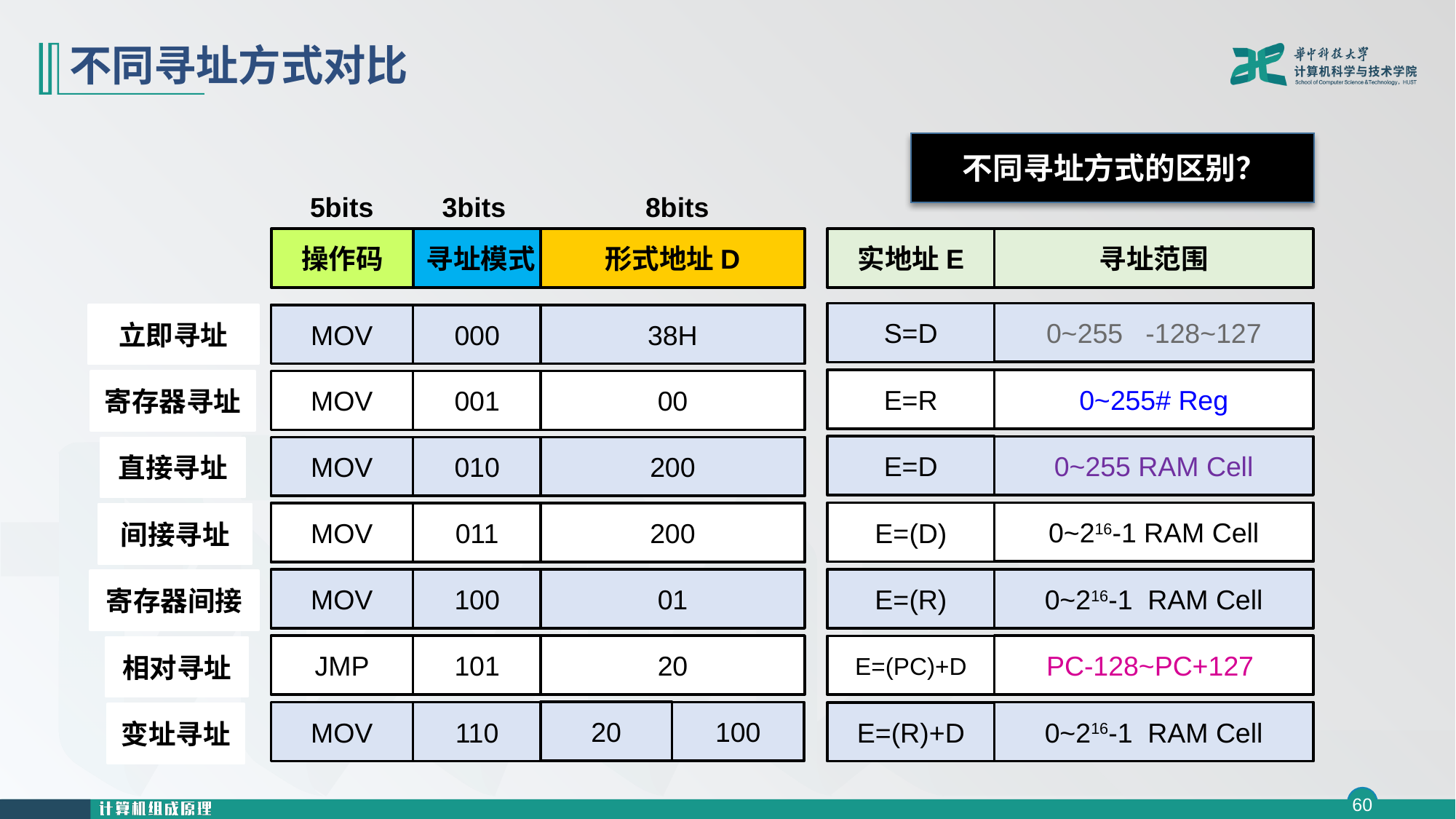

# 不同寻址方式对比

不同寻址方式的区别？
5bits
3bits
8bits
操作码
  寻址模式
形式地址D
实地址E
寻址范围
0~255   -128~127
S=D
立即寻址
MOV
  000
38H
0~255# Reg
E=R
MOV
  001
00
寄存器寻址
E=D
0~255 RAM Cell
MOV
  010
200
直接寻址
0~216-1 RAM Cell
E=(D)
MOV
  011
200
间接寻址
0~216-1  RAM Cell
E=(R)
MOV
  100
01
寄存器间接
JMP
  101
20
PC-128~PC+127
E=(PC)+D
相对寻址
20
100
MOV
  110
0~216-1  RAM Cell
E=(R)+D
变址寻址